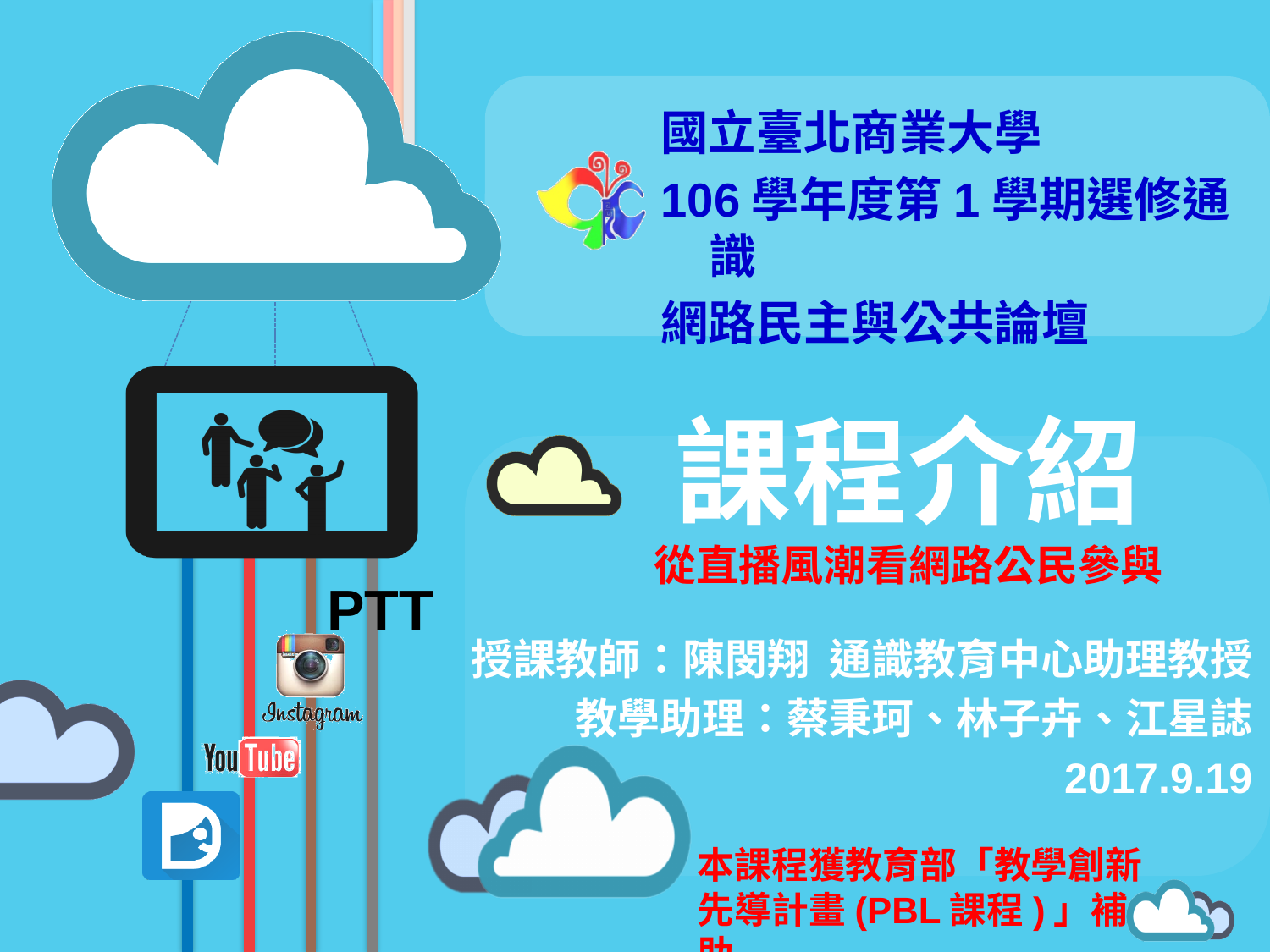

國立臺北商業大學
106學年度第1學期選修通識
網路民主與公共論壇

# 課程介紹 從直播風潮看網路公民參與
授課教師：陳閔翔  通識教育中心助理教授
教學助理：蔡秉珂、林子卉、江星誌
2017.9.19
本課程獲教育部「教學創新先導計畫(PBL課程)」補助